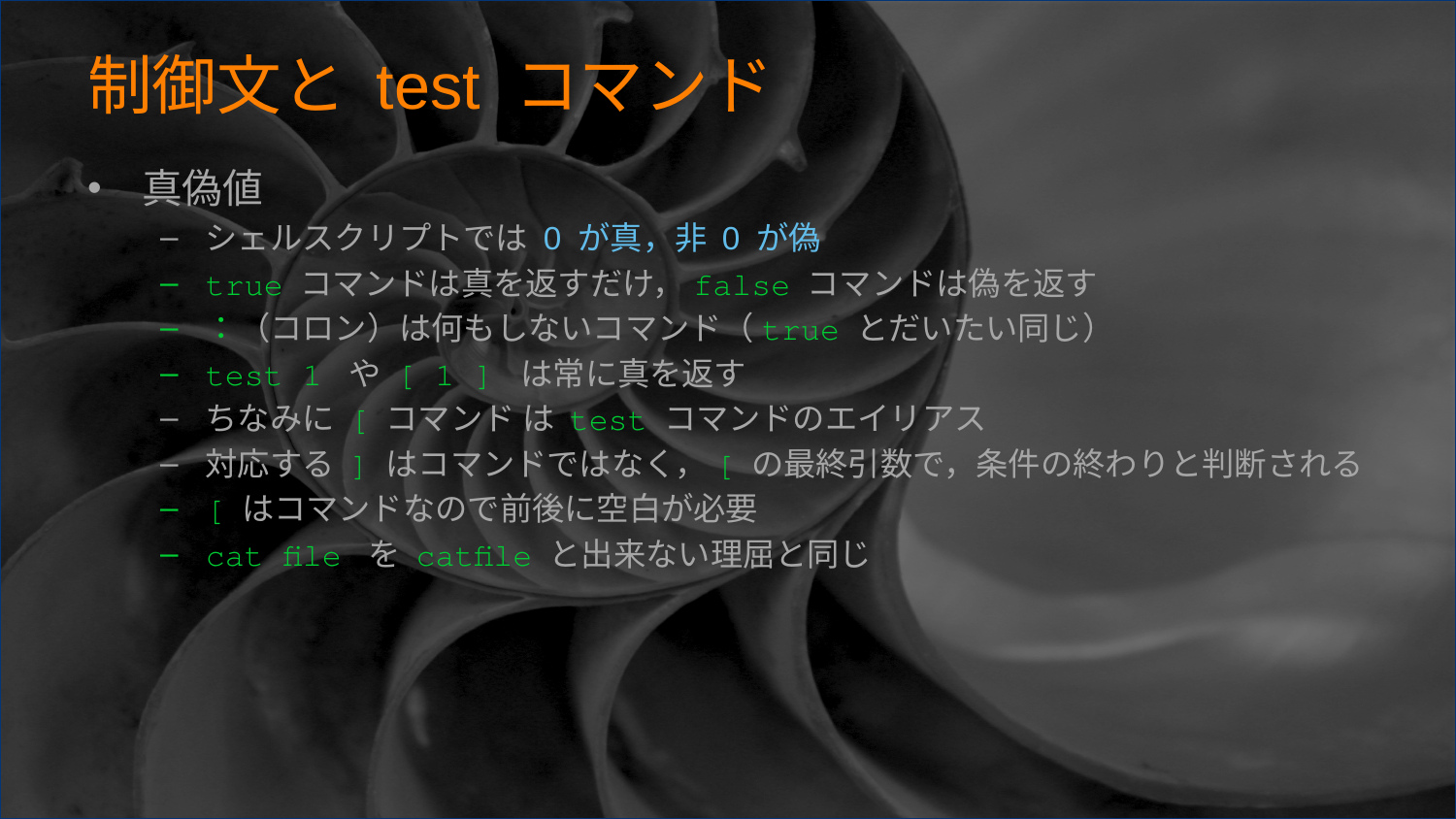

# 制御文と test コマンド
真偽値
シェルスクリプトでは 0 が真，非 0 が偽
true コマンドは真を返すだけ，false コマンドは偽を返す
：（コロン）は何もしないコマンド（true とだいたい同じ）
test 1 や [ 1 ] は常に真を返す
ちなみに [ コマンド は test コマンドのエイリアス
対応する ] はコマンドではなく，[ の最終引数で，条件の終わりと判断される
[ はコマンドなので前後に空白が必要
cat file を catfile と出来ない理屈と同じ